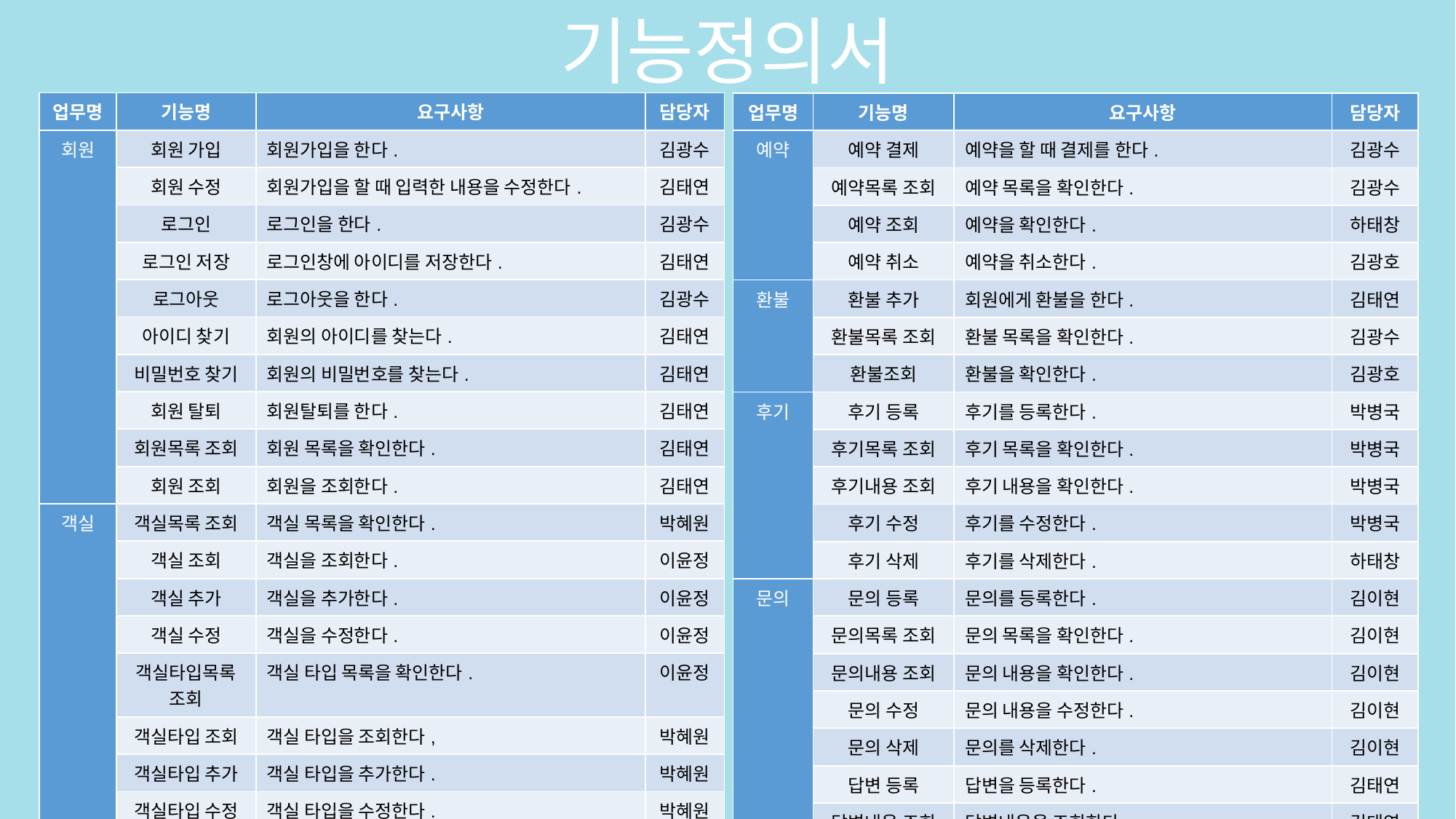

기능정의서
| 업무명 | 기능명 | 요구사항 | 담당자 |
| --- | --- | --- | --- |
| 회원 | 회원 가입 | 회원가입을 한다. | 김광수 |
|  | 회원 수정 | 회원가입을 할 때 입력한 내용을 수정한다. | 김태연 |
|  | 로그인 | 로그인을 한다. | 김광수 |
|  | 로그인 저장 | 로그인창에 아이디를 저장한다. | 김태연 |
|  | 로그아웃 | 로그아웃을 한다. | 김광수 |
|  | 아이디 찾기 | 회원의 아이디를 찾는다. | 김태연 |
|  | 비밀번호 찾기 | 회원의 비밀번호를 찾는다. | 김태연 |
|  | 회원 탈퇴 | 회원탈퇴를 한다. | 김태연 |
|  | 회원목록 조회 | 회원 목록을 확인한다. | 김태연 |
|  | 회원 조회 | 회원을 조회한다. | 김태연 |
| 객실 | 객실목록 조회 | 객실 목록을 확인한다. | 박혜원 |
|  | 객실 조회 | 객실을 조회한다. | 이윤정 |
|  | 객실 추가 | 객실을 추가한다. | 이윤정 |
|  | 객실 수정 | 객실을 수정한다. | 이윤정 |
|  | 객실타입목록 조회 | 객실 타입 목록을 확인한다. | 이윤정 |
|  | 객실타입 조회 | 객실 타입을 조회한다, | 박혜원 |
|  | 객실타입 추가 | 객실 타입을 추가한다. | 박혜원 |
|  | 객실타입 수정 | 객실 타입을 수정한다. | 박혜원 |
|  | 객실타입 삭제 | 객실 타입을 삭제한다, | 박혜원 |
| 예약 | 예약 추가 | 새로운 옵션들을 선택하여 예약을 한다. | 김태연 |
| 업무명 | 기능명 | 요구사항 | 담당자 |
| --- | --- | --- | --- |
| 예약 | 예약 결제 | 예약을 할 때 결제를 한다. | 김광수 |
|  | 예약목록 조회 | 예약 목록을 확인한다. | 김광수 |
|  | 예약 조회 | 예약을 확인한다. | 하태창 |
|  | 예약 취소 | 예약을 취소한다. | 김광호 |
| 환불 | 환불 추가 | 회원에게 환불을 한다. | 김태연 |
|  | 환불목록 조회 | 환불 목록을 확인한다. | 김광수 |
|  | 환불조회 | 환불을 확인한다. | 김광호 |
| 후기 | 후기 등록 | 후기를 등록한다. | 박병국 |
|  | 후기목록 조회 | 후기 목록을 확인한다. | 박병국 |
|  | 후기내용 조회 | 후기 내용을 확인한다. | 박병국 |
|  | 후기 수정 | 후기를 수정한다. | 박병국 |
|  | 후기 삭제 | 후기를 삭제한다. | 하태창 |
| 문의 | 문의 등록 | 문의를 등록한다. | 김이현 |
|  | 문의목록 조회 | 문의 목록을 확인한다. | 김이현 |
|  | 문의내용 조회 | 문의 내용을 확인한다. | 김이현 |
|  | 문의 수정 | 문의 내용을 수정한다. | 김이현 |
|  | 문의 삭제 | 문의를 삭제한다. | 김이현 |
|  | 답변 등록 | 답변을 등록한다. | 김태연 |
|  | 답변내용 조회 | 답변내용을 조회한다. | 김태연 |
| 공통 | 배너 등록 | 메인 화면의 배너사진을 등록한다. | 하태창 |
|  | 로깅 | 로그파일들의 내역을 저장한다. | 김광수 |